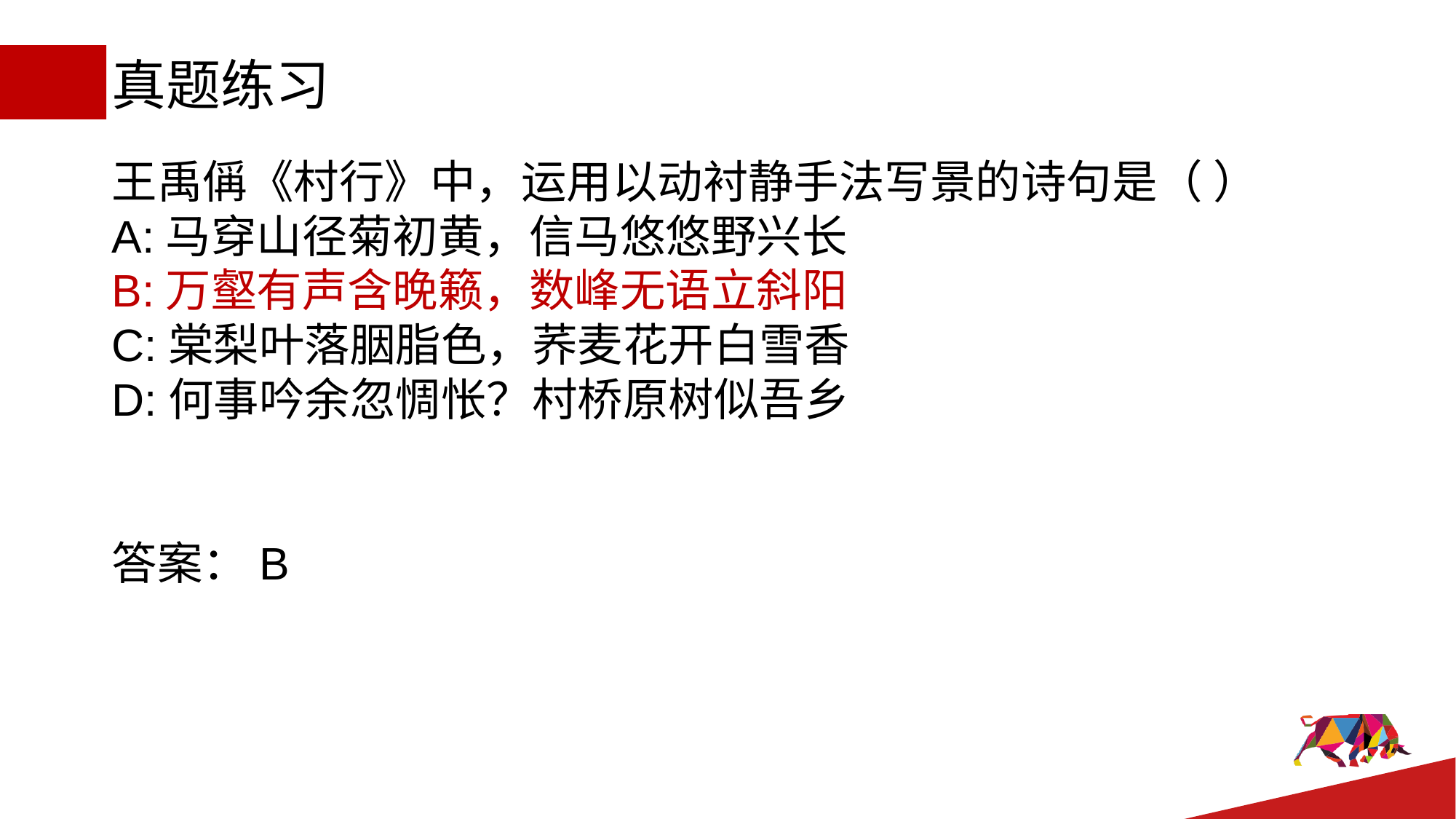

# 真题练习
王禹偁《村行》中，运用以动衬静手法写景的诗句是（ ）
A:马穿山径菊初黄，信马悠悠野兴长
B:万壑有声含晚籁，数峰无语立斜阳
C:棠梨叶落胭脂色，荞麦花开白雪香
D:何事吟余忽惆怅？村桥原树似吾乡

答案：B